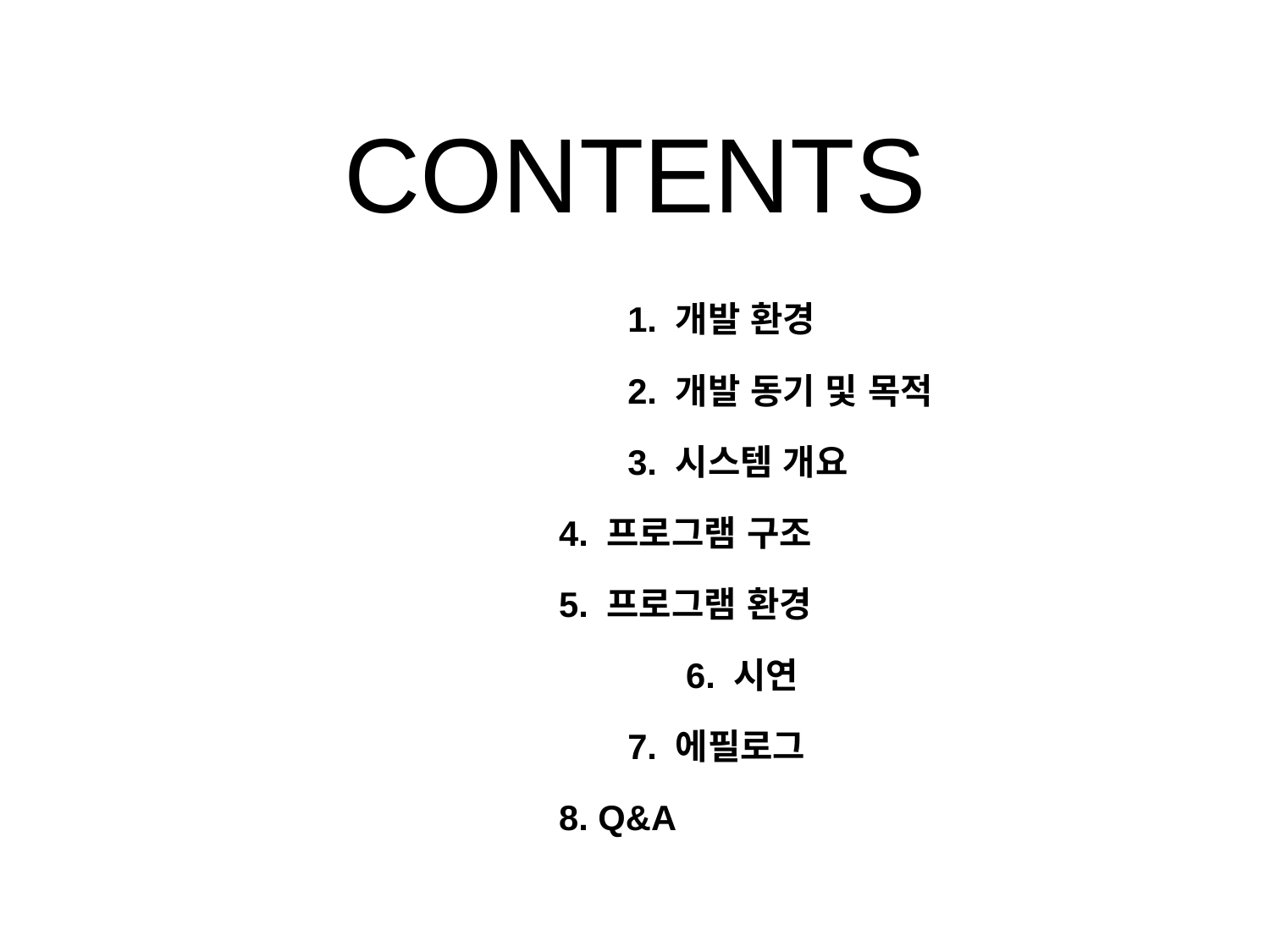

# CONTENTS
                      			           1. 개발 환경
                      			           2. 개발 동기 및 목적
                      			           3. 시스템 개요
                      		                 4. 프로그램 구조
                     		                 5. 프로그램 환경
                 			                 6. 시연
                    			           7. 에필로그
                     		                 8. Q&A